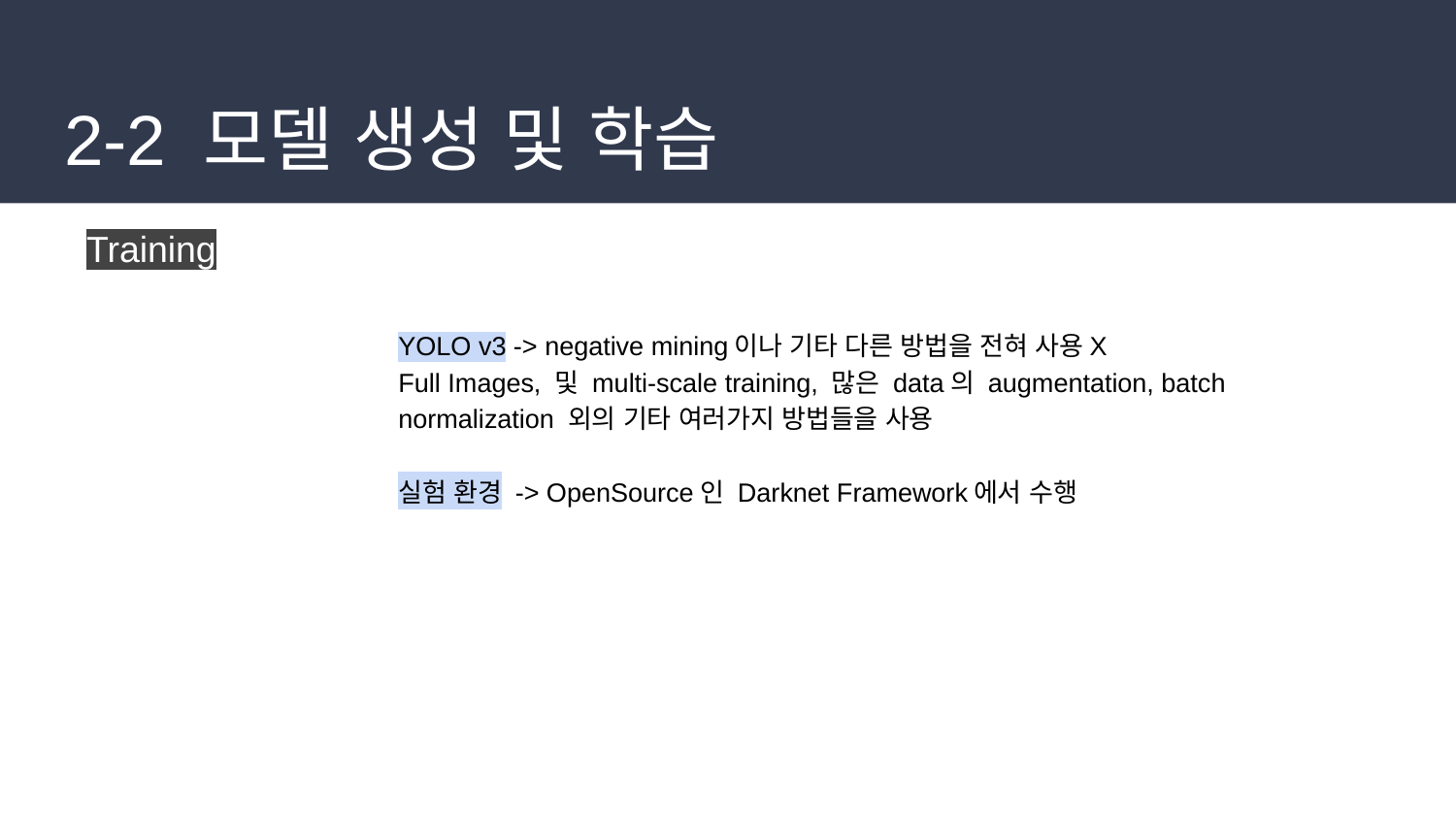

# 2-2 모델 생성 및 학습
Training
YOLO v3 -> negative mining이나 기타 다른 방법을 전혀 사용X
Full Images, 및 multi-scale training, 많은 data의 augmentation, batch normalization 외의 기타 여러가지 방법들을 사용
실험 환경 -> OpenSource인 Darknet Framework에서 수행